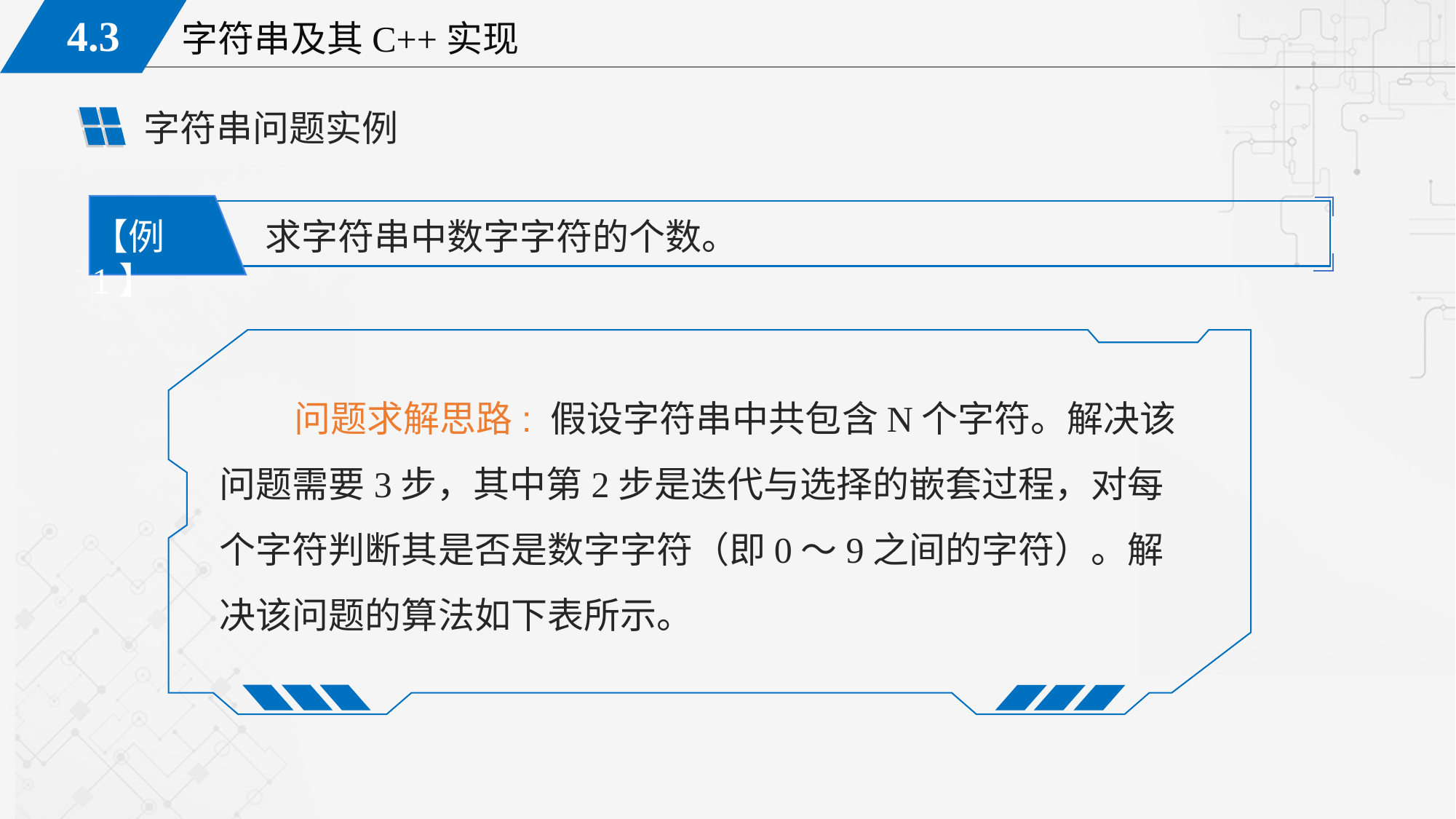

字符串问题实例

【例1】
求字符串中数字字符的个数。

问题求解思路: 假设字符串中共包含N个字符。解决该问题需要3步，其中第2步是迭代与选择的嵌套过程，对每个字符判断其是否是数字字符（即0～9之间的字符）。解决该问题的算法如下表所示。